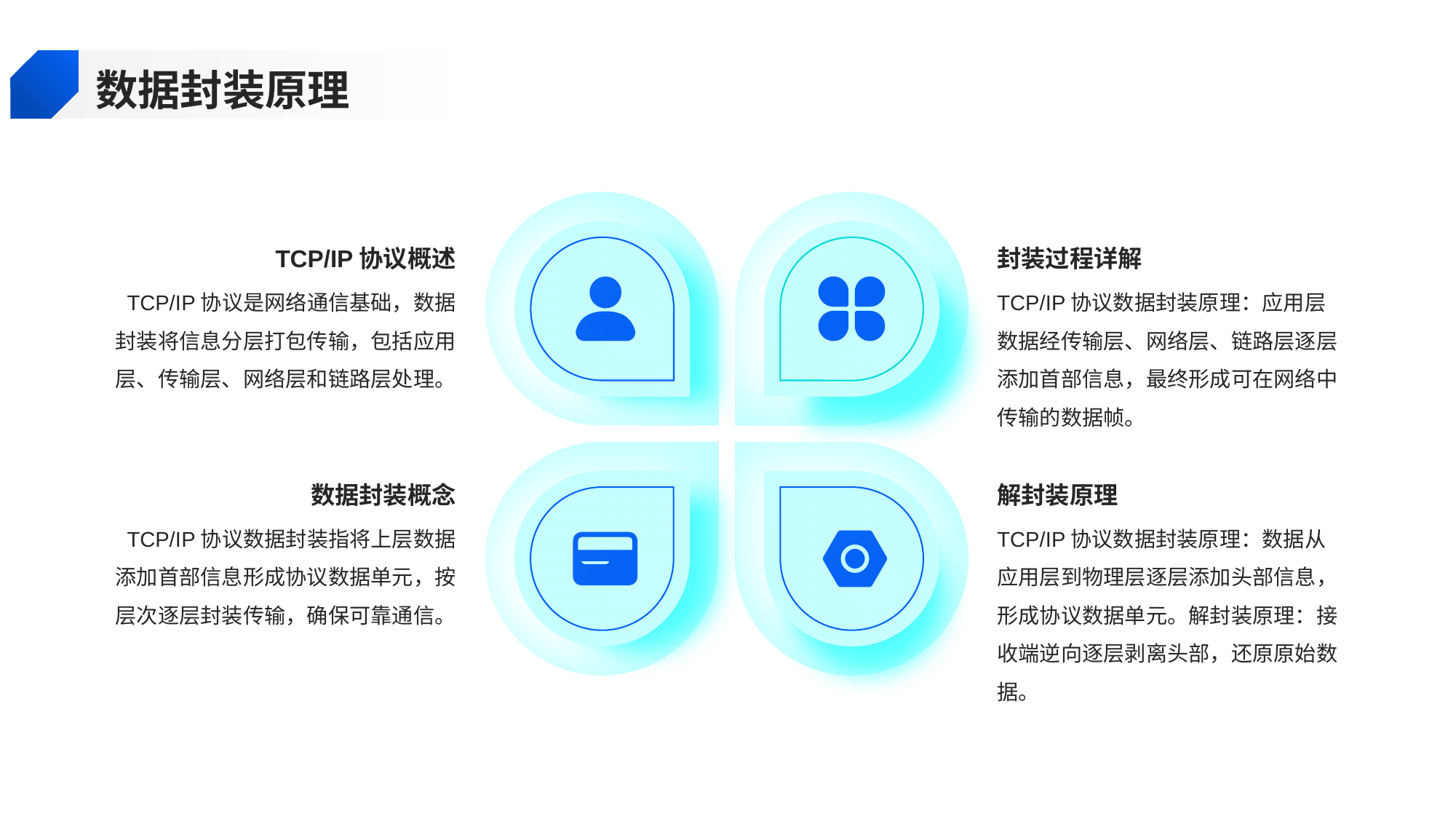

数据封装原理

TCP/IP协议概述
封装过程详解

TCP/IP协议是网络通信基础，数据封装将信息分层打包传输，包括应用层、传输层、网络层和链路层处理。
TCP/IP协议数据封装原理：应用层数据经传输层、网络层、链路层逐层添加首部信息，最终形成可在网络中传输的数据帧。

数据封装概念
解封装原理

TCP/IP协议数据封装指将上层数据添加首部信息形成协议数据单元，按层次逐层封装传输，确保可靠通信。
TCP/IP协议数据封装原理：数据从应用层到物理层逐层添加头部信息，形成协议数据单元。解封装原理：接收端逆向逐层剥离头部，还原原始数据。